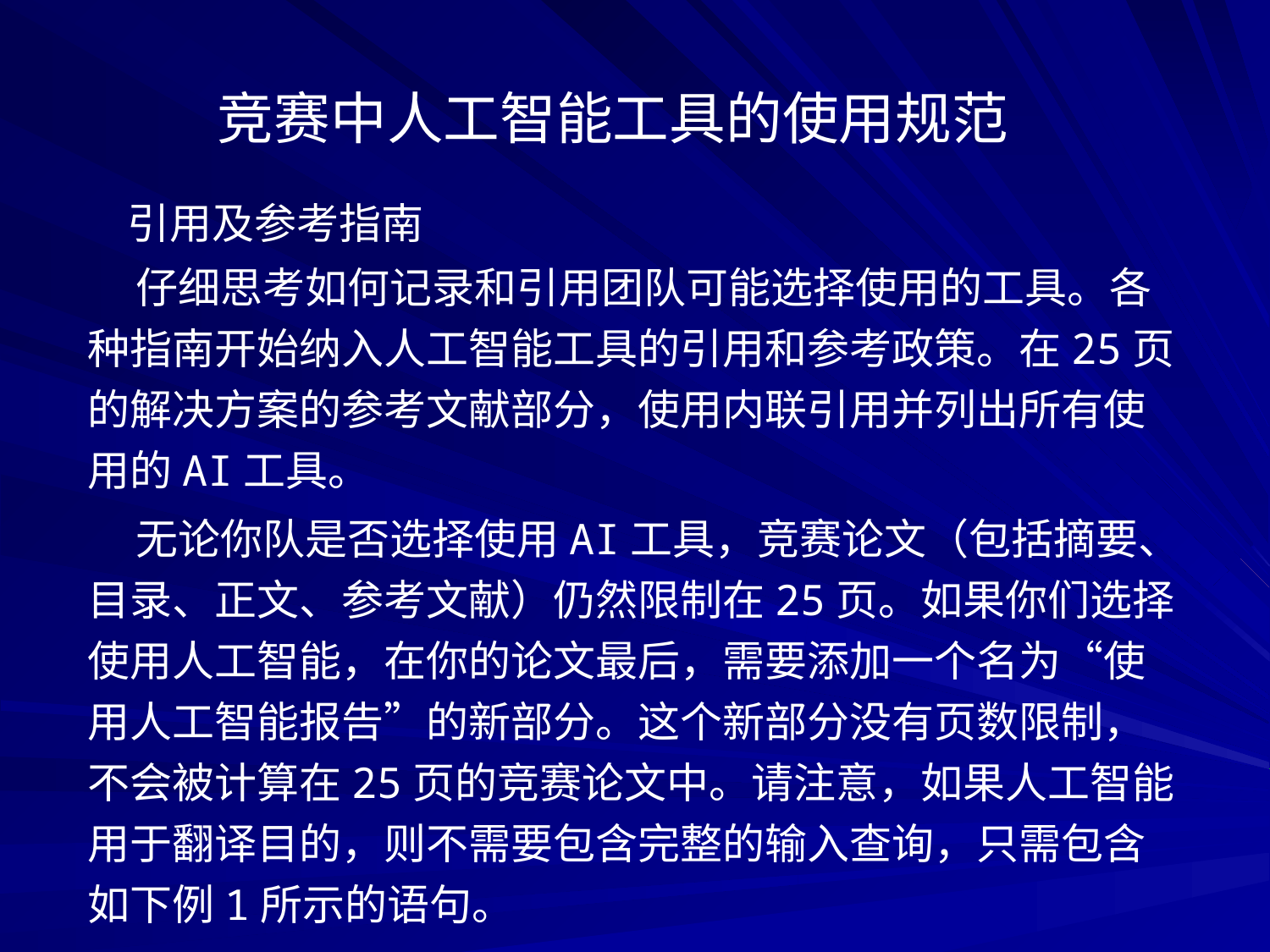

竞赛中人工智能工具的使用规范
引用及参考指南
    仔细思考如何记录和引用团队可能选择使用的工具。各种指南开始纳入人工智能工具的引用和参考政策。在25页的解决方案的参考文献部分，使用内联引用并列出所有使用的AI工具。
    无论你队是否选择使用AI工具，竞赛论文（包括摘要、目录、正文、参考文献）仍然限制在25页。如果你们选择使用人工智能，在你的论文最后，需要添加一个名为“使用人工智能报告”的新部分。这个新部分没有页数限制，不会被计算在25页的竞赛论文中。请注意，如果人工智能用于翻译目的，则不需要包含完整的输入查询，只需包含如下例1所示的语句。